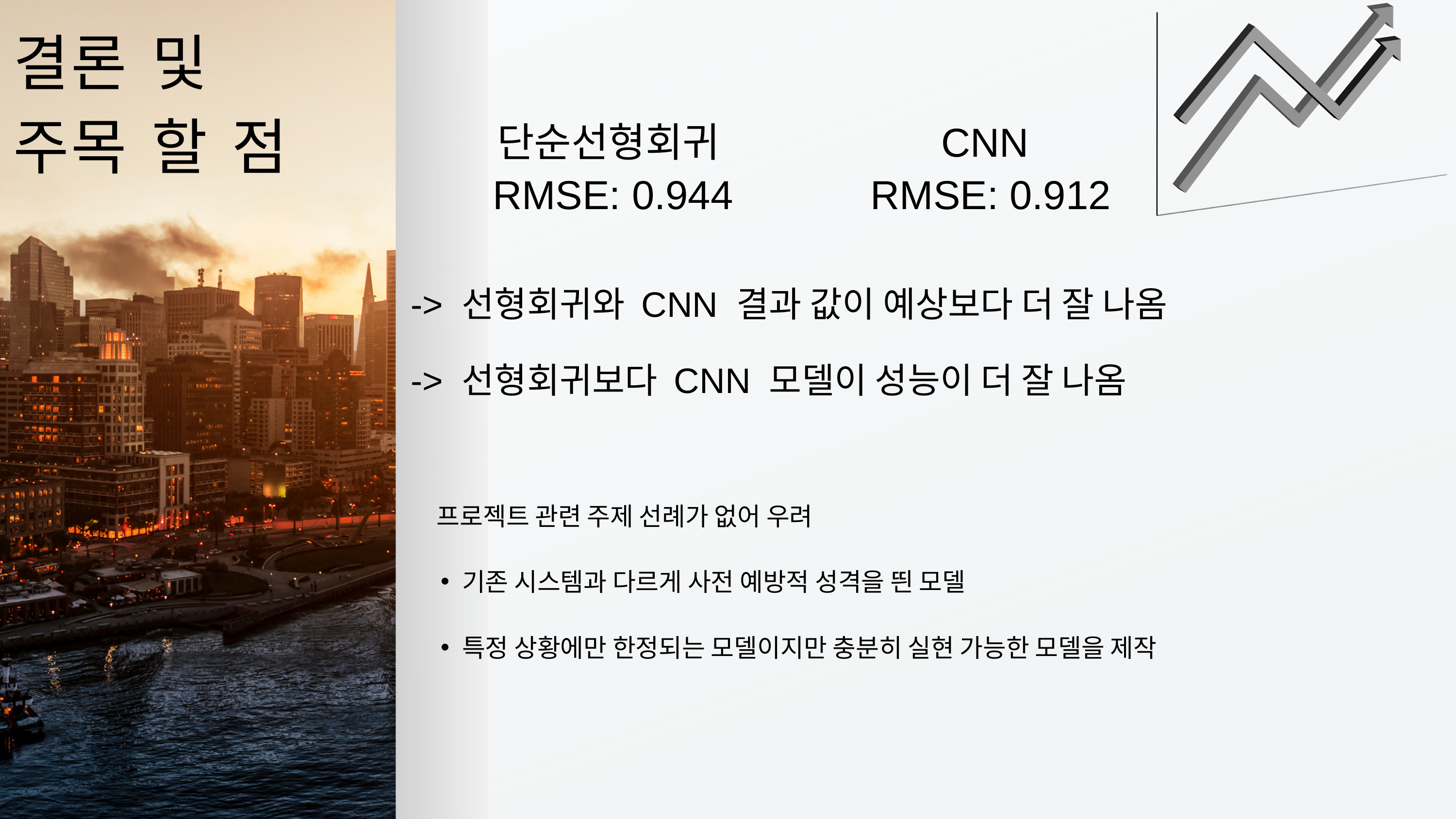

결론 및
주목 할 점
단순선형회귀
RMSE: 0.944
CNN
RMSE: 0.912
-> 선형회귀와 CNN 결과 값이 예상보다 더 잘 나옴
-> 선형회귀보다 CNN 모델이 성능이 더 잘 나옴
  프로젝트 관련 주제 선례가 없어 우려

기존 시스템과 다르게 사전 예방적 성격을 띈 모델

특정 상황에만 한정되는 모델이지만 충분히 실현 가능한 모델을 제작